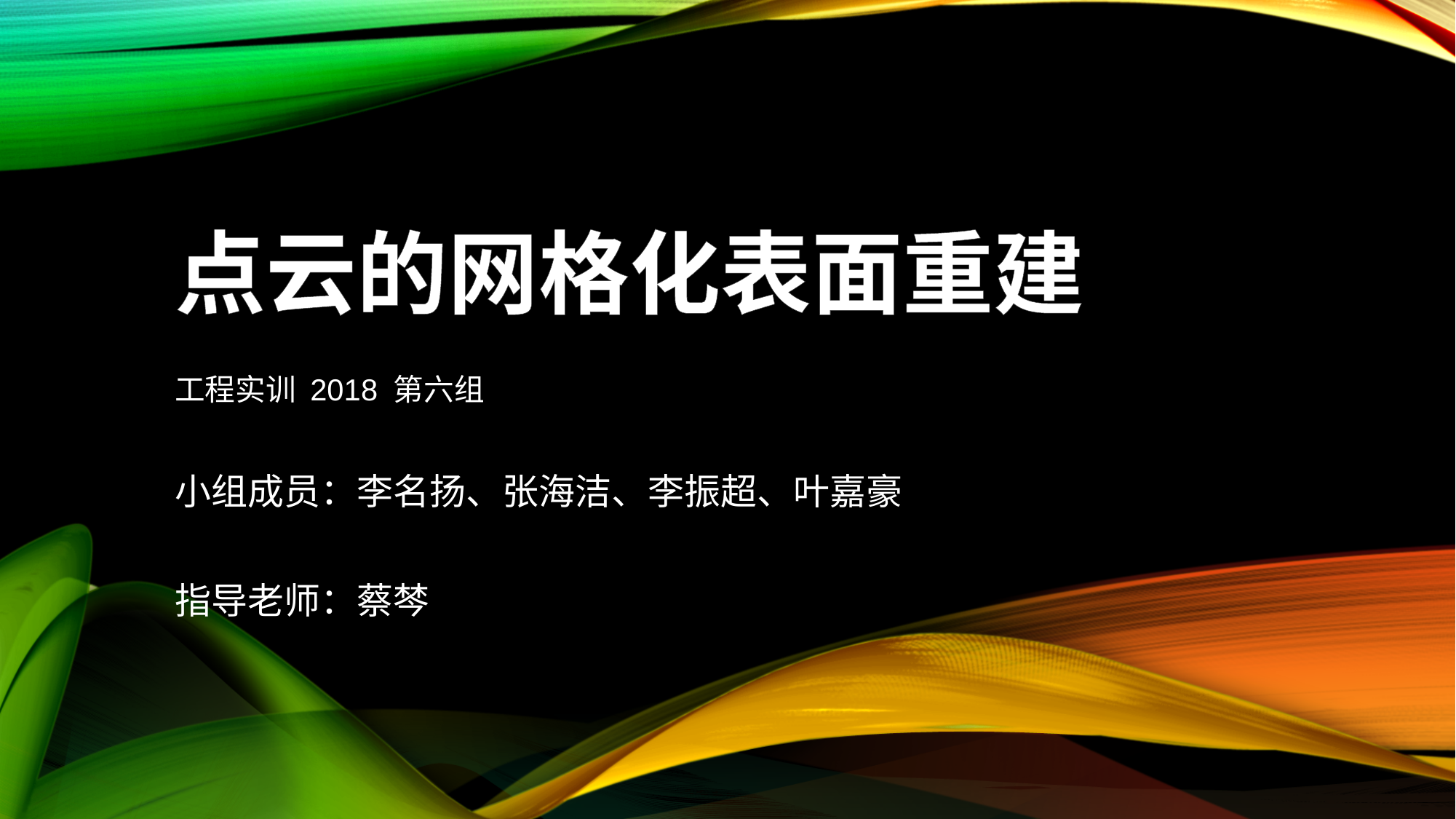

# 点云的网格化表面重建
工程实训 2018 第六组
小组成员：李名扬、张海洁、李振超、叶嘉豪

指导老师：蔡棽